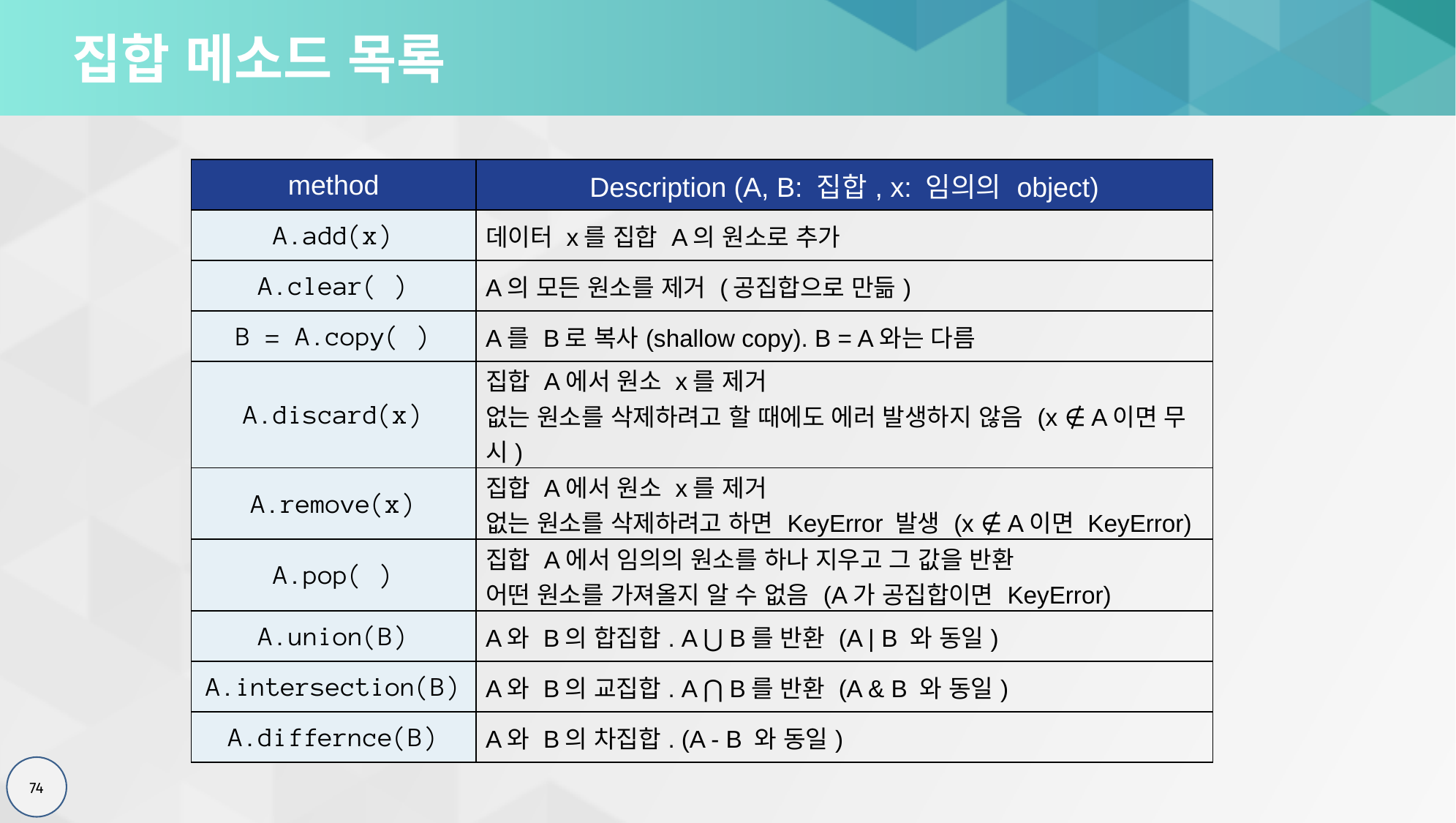

# 집합 메소드 목록
| method | Description (A, B: 집합, x: 임의의 object) |
| --- | --- |
| A.add(x) | 데이터 x를 집합 A의 원소로 추가 |
| A.clear( ) | A의 모든 원소를 제거 (공집합으로 만듦) |
| B = A.copy( ) | A를 B로 복사(shallow copy). B = A와는 다름 |
| A.discard(x) | 집합 A에서 원소 x를 제거 없는 원소를 삭제하려고 할 때에도 에러 발생하지 않음 (x ∉ A이면 무시) |
| A.remove(x) | 집합 A에서 원소 x를 제거 없는 원소를 삭제하려고 하면 KeyError 발생 (x ∉ A이면 KeyError) |
| A.pop( ) | 집합 A에서 임의의 원소를 하나 지우고 그 값을 반환 어떤 원소를 가져올지 알 수 없음 (A가 공집합이면 KeyError) |
| A.union(B) | A와 B의 합집합. A ⋃ B를 반환 (A | B 와 동일) |
| A.intersection(B) | A와 B의 교집합. A ⋂ B를 반환 (A & B 와 동일) |
| A.differnce(B) | A와 B의 차집합. (A - B 와 동일) |